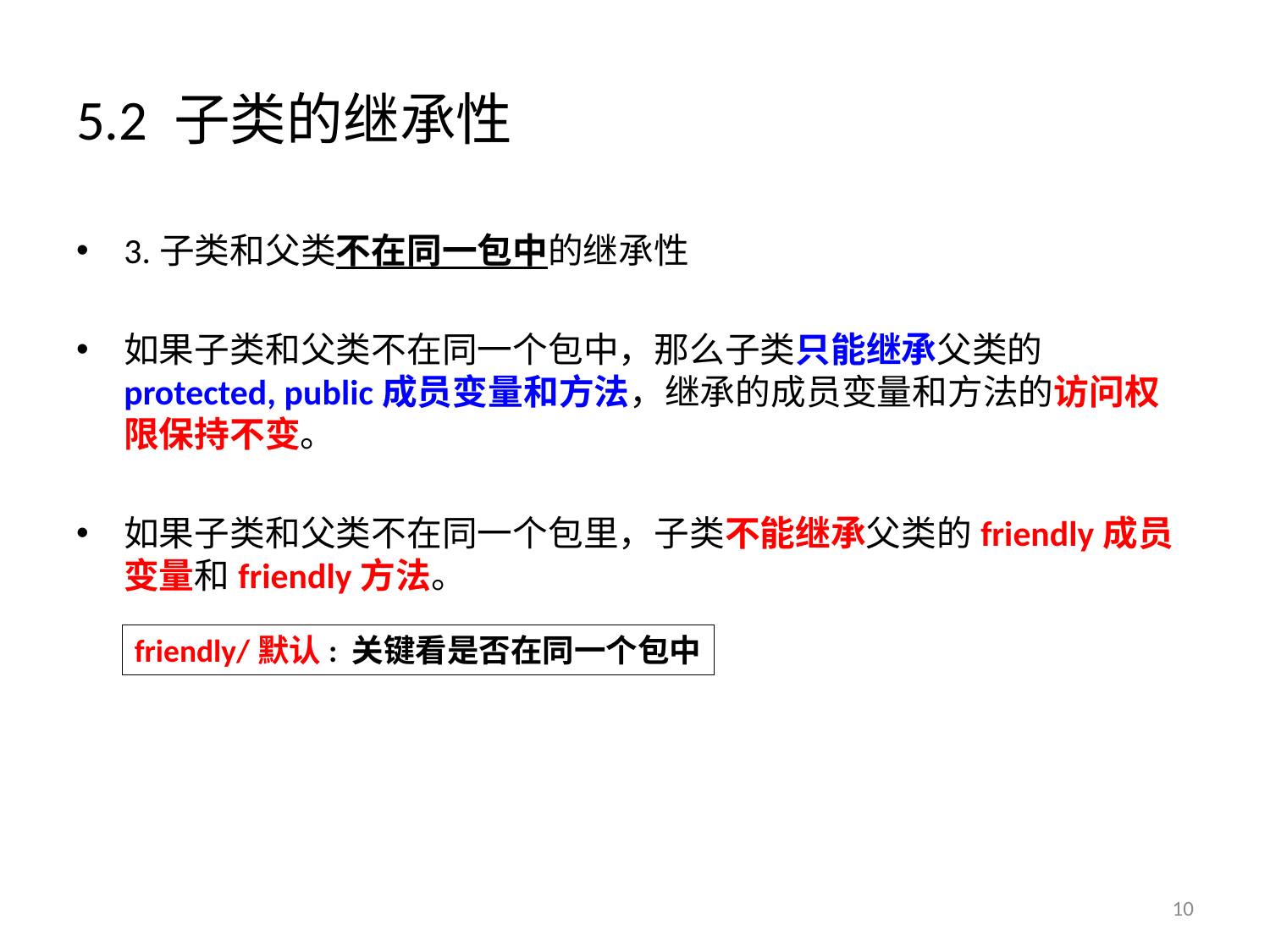

# 5.2 子类的继承性
3.子类和父类不在同一包中的继承性

如果子类和父类不在同一个包中，那么子类只能继承父类的protected, public成员变量和方法，继承的成员变量和方法的访问权限保持不变。

如果子类和父类不在同一个包里，子类不能继承父类的friendly成员变量和friendly方法。
friendly/默认: 关键看是否在同一个包中
10